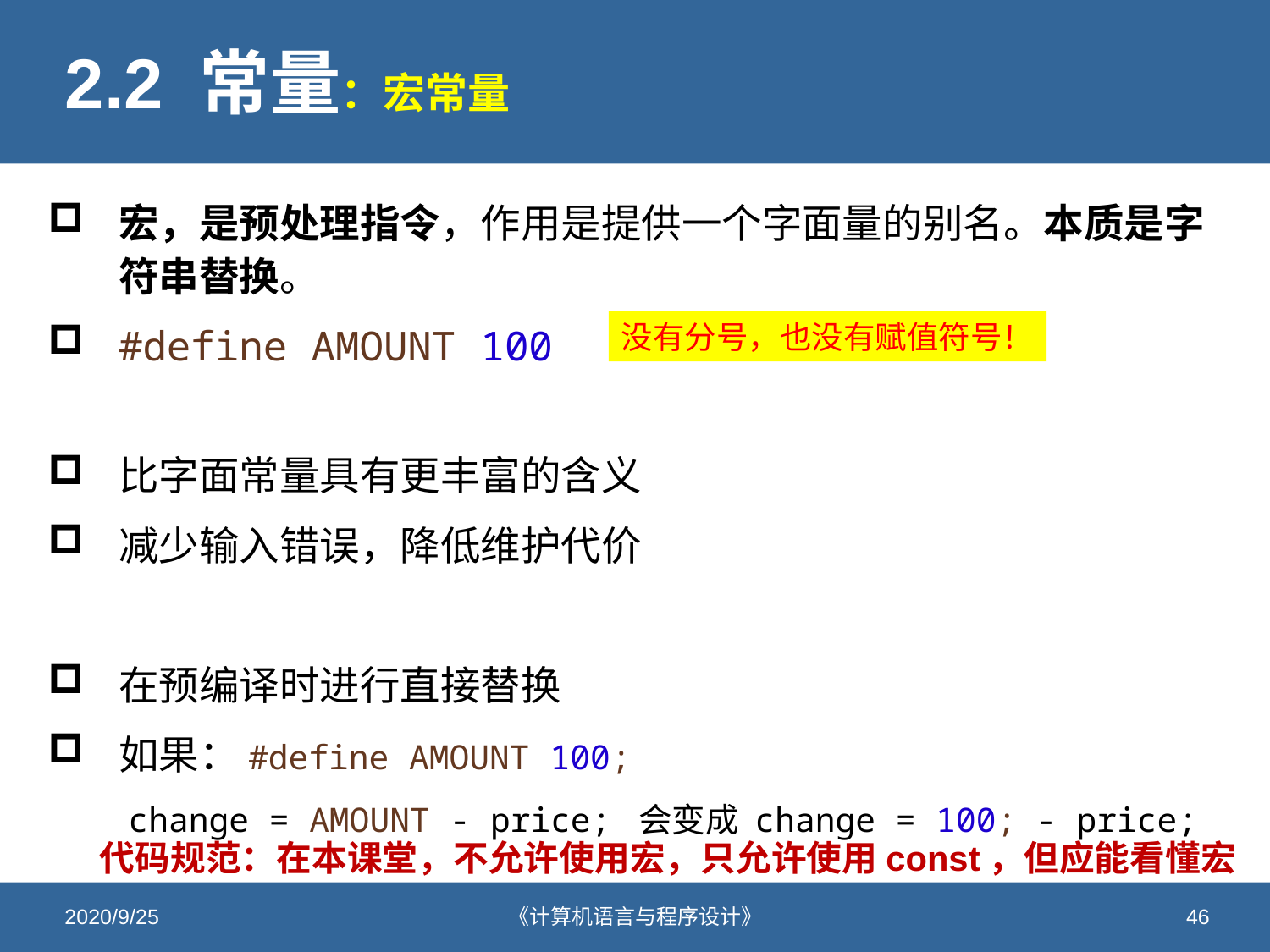

# 2.2 常量：宏常量
宏，是预处理指令，作用是提供一个字面量的别名。本质是字符串替换。
#define AMOUNT 100

比字面常量具有更丰富的含义
减少输入错误，降低维护代价

在预编译时进行直接替换
如果：#define AMOUNT 100;
    change = AMOUNT - price; 会变成 change = 100; - price;
没有分号，也没有赋值符号！
代码规范：在本课堂，不允许使用宏，只允许使用const，但应能看懂宏
2020/9/25
《计算机语言与程序设计》
46